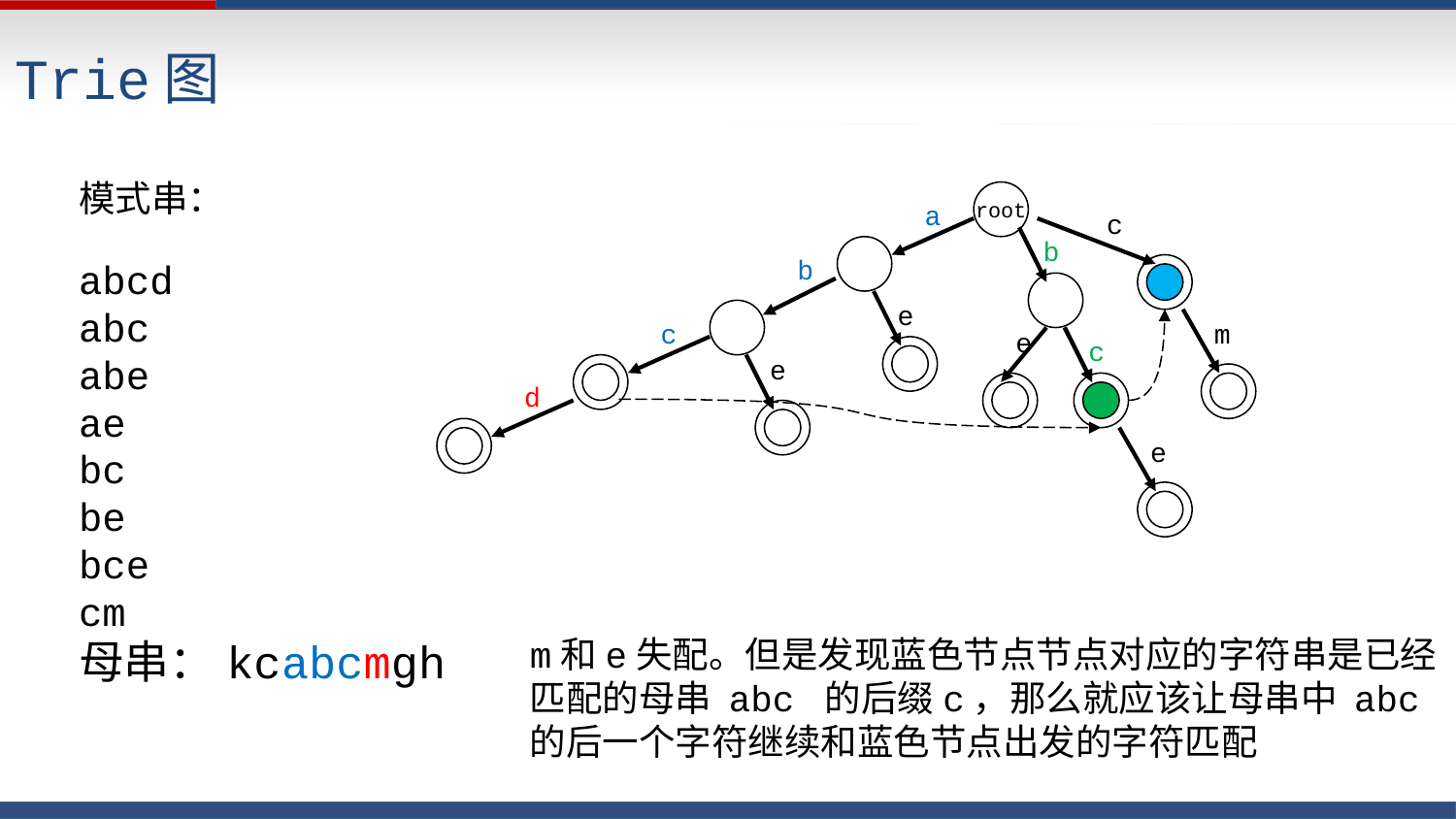

Trie图

模式串：

abcd
abc
abe
ae
bc
be
bce
cm
母串：kcabcmgh

root
a
c

b

b

e

c

m
e

c

e

d

e

m和e失配。但是发现蓝色节点节点对应的字符串是已经匹配的母串 abc 的后缀c，那么就应该让母串中 abc的后一个字符继续和蓝色节点出发的字符匹配